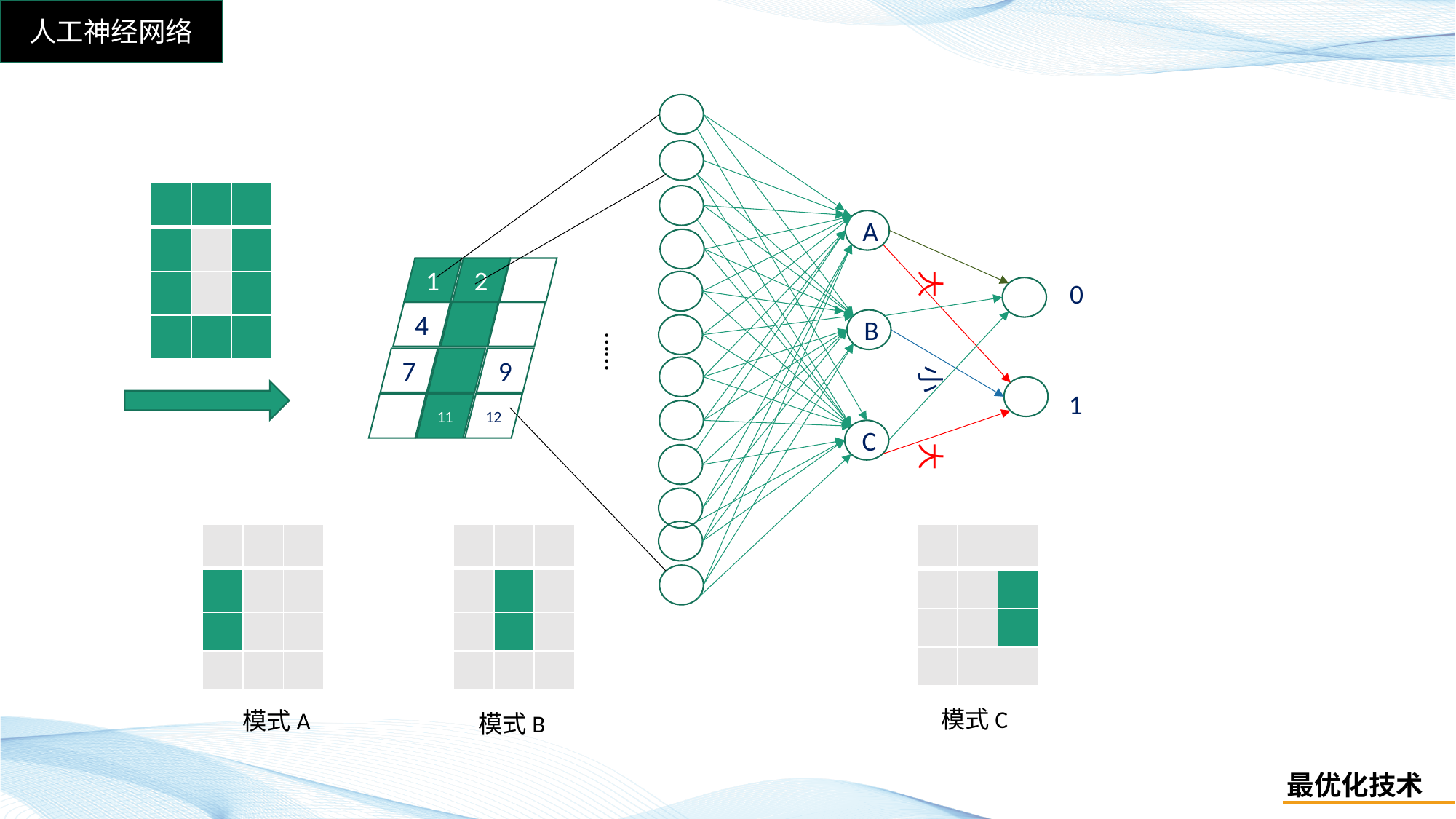

|  |  |  |
| --- | --- | --- |
|  |  |  |
|  |  |  |
|  |  |  |

A

1
2
4

7

9
大           小        大

0

B

……

1

11
12

C

|  |  |  |
| --- | --- | --- |
|  |  |  |
|  |  |  |
|  |  |  |
|  |  |  |
| --- | --- | --- |
|  |  |  |
|  |  |  |
|  |  |  |
|  |  |  |
| --- | --- | --- |
|  |  |  |
|  |  |  |
|  |  |  |

模式C
模式A
模式B